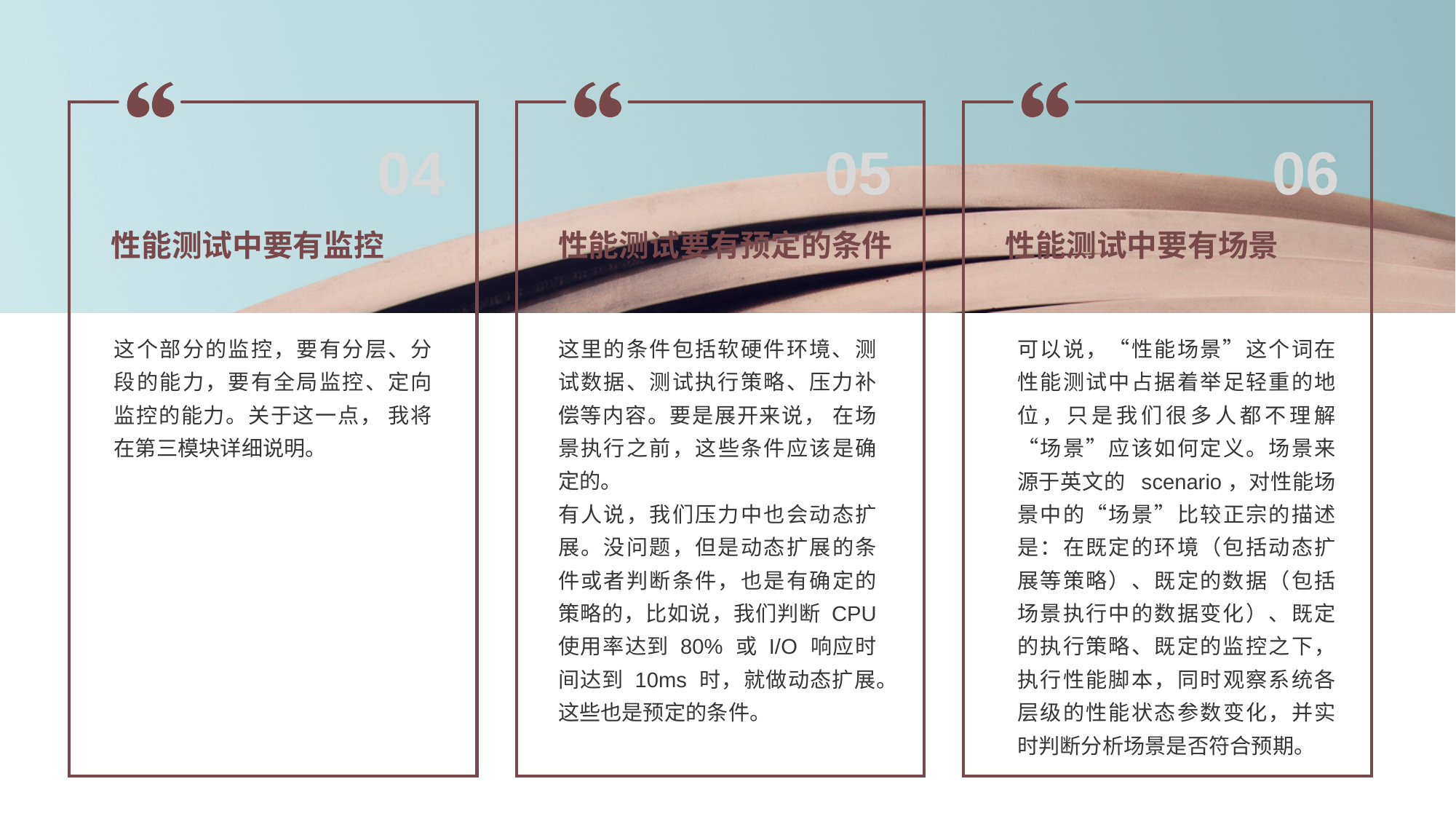

04
05
06
性能测试中要有监控
性能测试要有预定的条件
性能测试中要有场景
这个部分的监控，要有分层、分段的能力，要有全局监控、定向监控的能力。关于这一点， 我将在第三模块详细说明。
这里的条件包括软硬件环境、测试数据、测试执行策略、压力补偿等内容。要是展开来说， 在场景执行之前，这些条件应该是确定的。
有人说，我们压力中也会动态扩展。没问题，但是动态扩展的条件或者判断条件，也是有确定的策略的，比如说，我们判断 CPU 使用率达到 80% 或 I/O 响应时间达到 10ms 时，就做动态扩展。这些也是预定的条件。
可以说，“性能场景”这个词在性能测试中占据着举足轻重的地位，只是我们很多人都不理解“场景”应该如何定义。场景来源于英文的  scenario，对性能场景中的“场景”比较正宗的描述是：在既定的环境（包括动态扩展等策略）、既定的数据（包括场景执行中的数据变化）、既定的执行策略、既定的监控之下，执行性能脚本，同时观察系统各层级的性能状态参数变化，并实时判断分析场景是否符合预期。